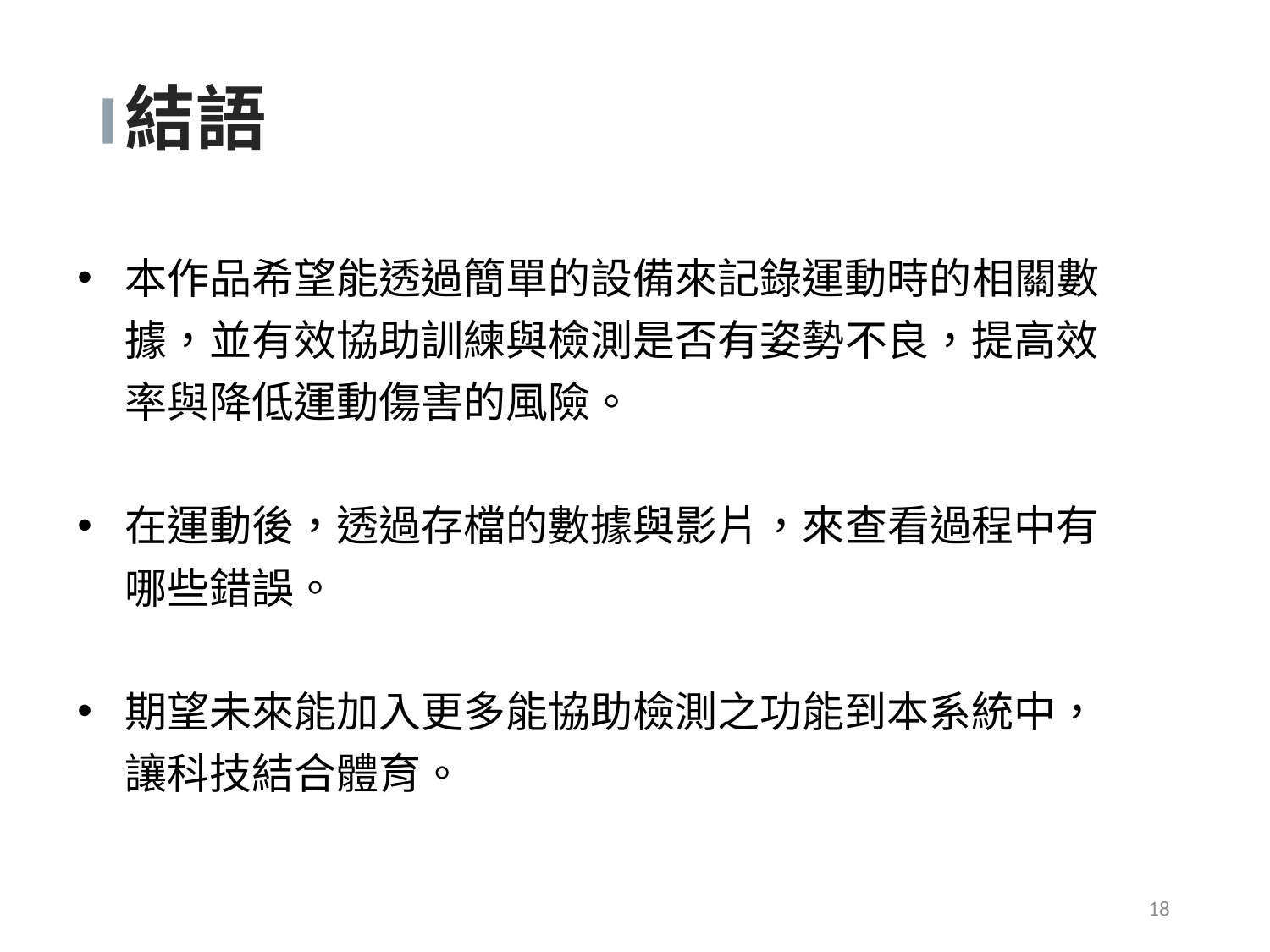

結語

本作品希望能透過簡單的設備來記錄運動時的相關數據，並有效協助訓練與檢測是否有姿勢不良，提高效率與降低運動傷害的風險。

在運動後，透過存檔的數據與影片，來查看過程中有哪些錯誤。

期望未來能加入更多能協助檢測之功能到本系統中，讓科技結合體育。
18